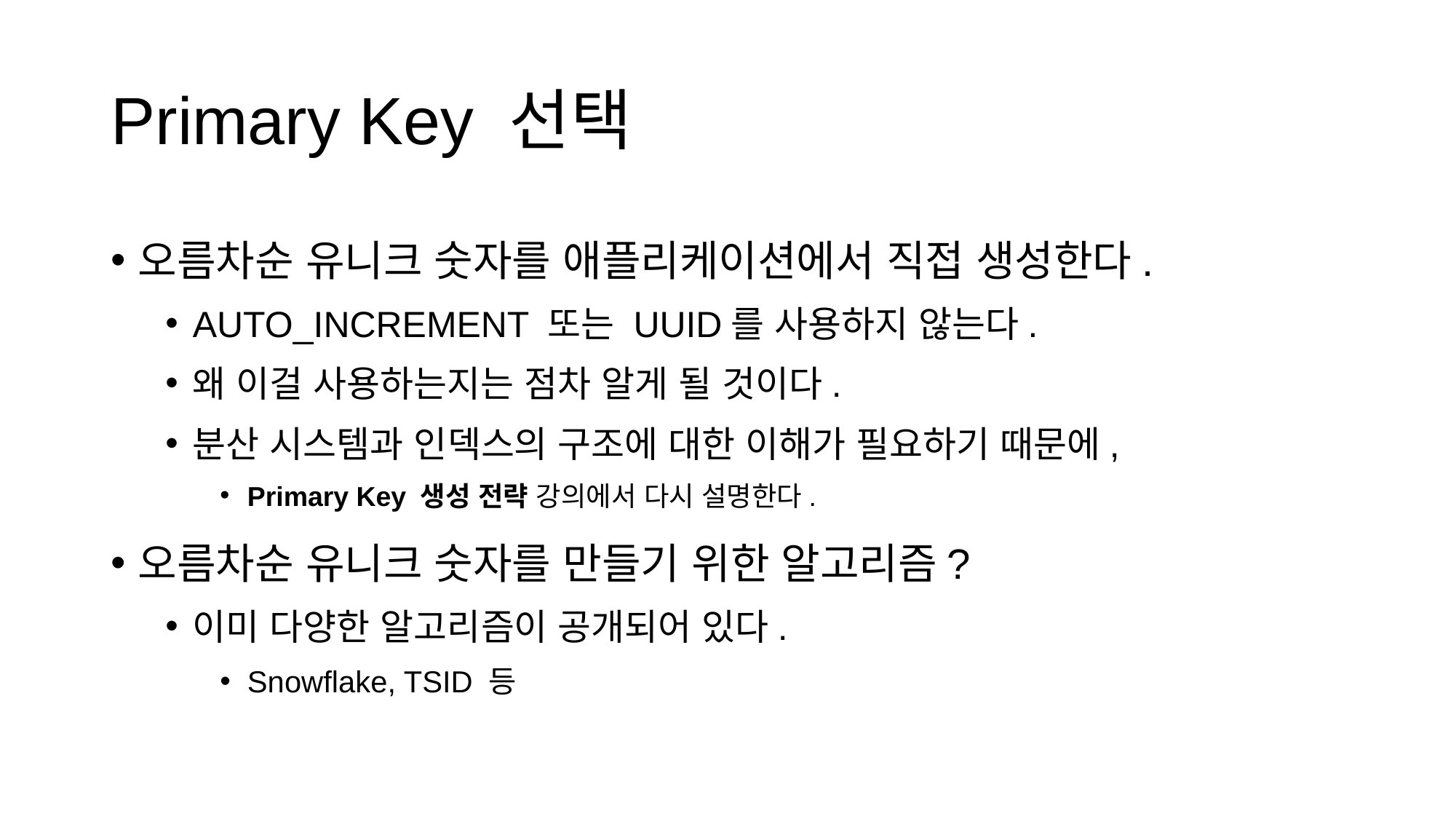

# Primary Key 선택
오름차순 유니크 숫자를 애플리케이션에서 직접 생성한다.
AUTO_INCREMENT 또는 UUID를 사용하지 않는다.
왜 이걸 사용하는지는 점차 알게 될 것이다.
분산 시스템과 인덱스의 구조에 대한 이해가 필요하기 때문에,
Primary Key 생성 전략 강의에서 다시 설명한다.
오름차순 유니크 숫자를 만들기 위한 알고리즘?
이미 다양한 알고리즘이 공개되어 있다.
Snowflake, TSID 등